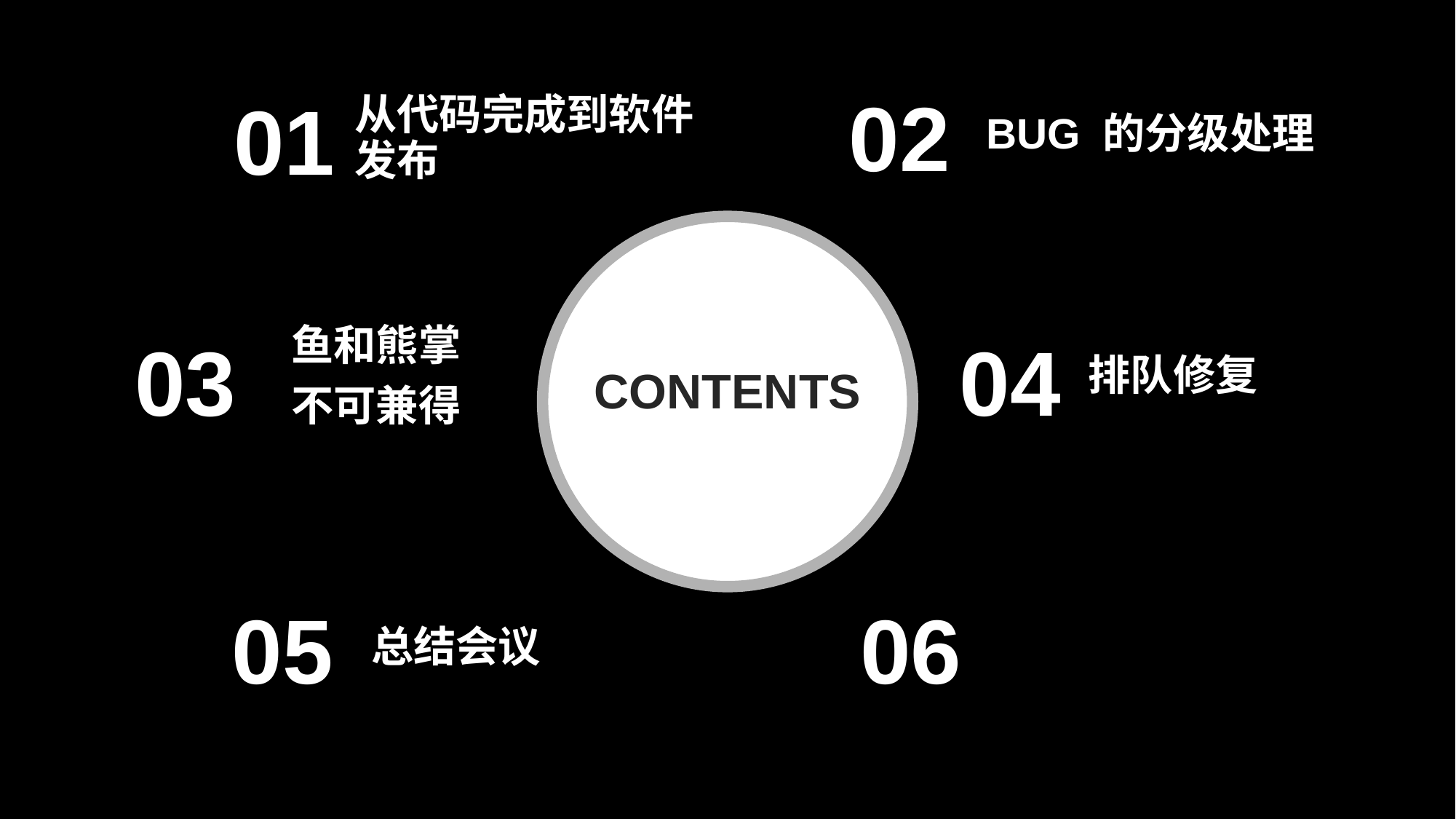

BUG 的分级处理
02
01
从代码完成到软件发布
鱼和熊掌
不可兼得
排队修复
03
04
CONTENTS
06
05
总结会议